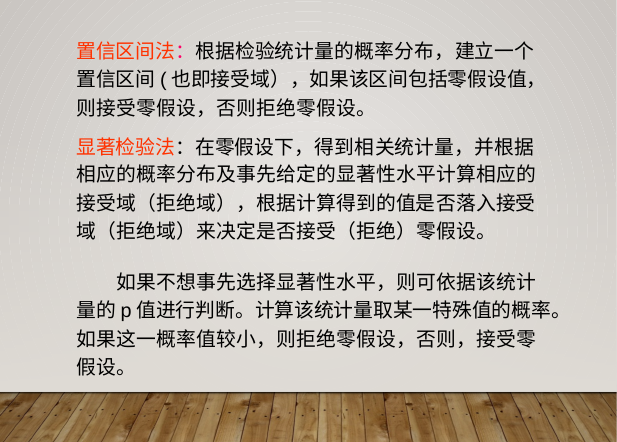

置信区间法：根据检验统计量的概率分布，建立一个
置信区间(也即接受域），如果该区间包括零假设值，
则接受零假设，否则拒绝零假设。
显著检验法：在零假设下，得到相关统计量，并根据
相应的概率分布及事先给定的显著性水平计算相应的
接受域（拒绝域），根据计算得到的值是否落入接受
域（拒绝域）来决定是否接受（拒绝）零假设。
如果不想事先选择显著性水平，则可依据该统计
量的p值进行判断。计算该统计量取某一特殊值的概率。
如果这一概率值较小，则拒绝零假设，否则，接受零
假设。